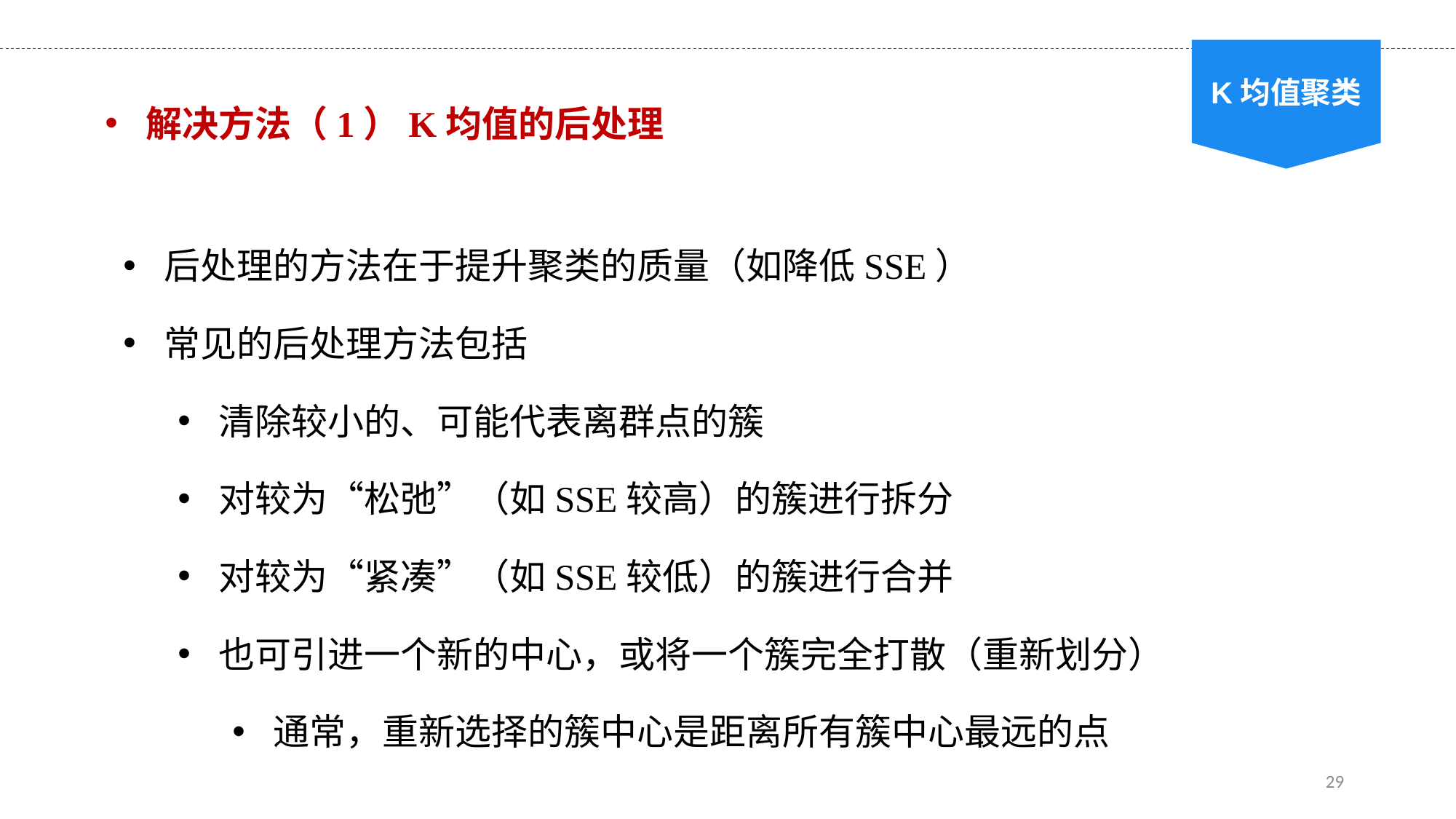

K均值聚类
解决方法（1）K均值的后处理
后处理的方法在于提升聚类的质量（如降低SSE）
常见的后处理方法包括
清除较小的、可能代表离群点的簇
对较为“松弛”（如SSE较高）的簇进行拆分
对较为“紧凑”（如SSE较低）的簇进行合并
也可引进一个新的中心，或将一个簇完全打散（重新划分）
通常，重新选择的簇中心是距离所有簇中心最远的点
29